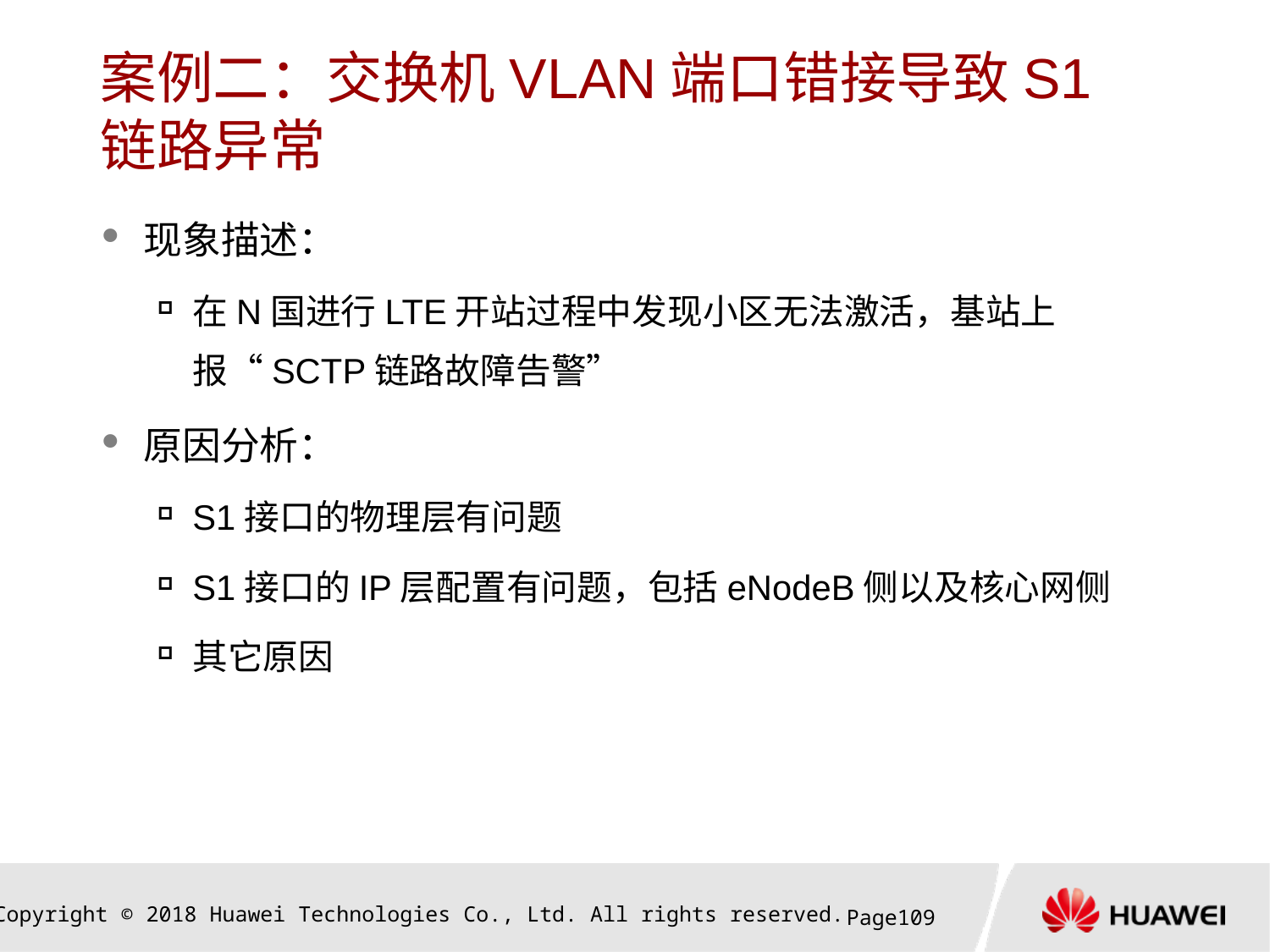

# 案例二：交换机VLAN端口错接导致S1链路异常
现象描述：
在N国进行LTE开站过程中发现小区无法激活，基站上报“SCTP链路故障告警”
原因分析：
S1接口的物理层有问题
S1接口的IP层配置有问题，包括eNodeB侧以及核心网侧
其它原因
Page109